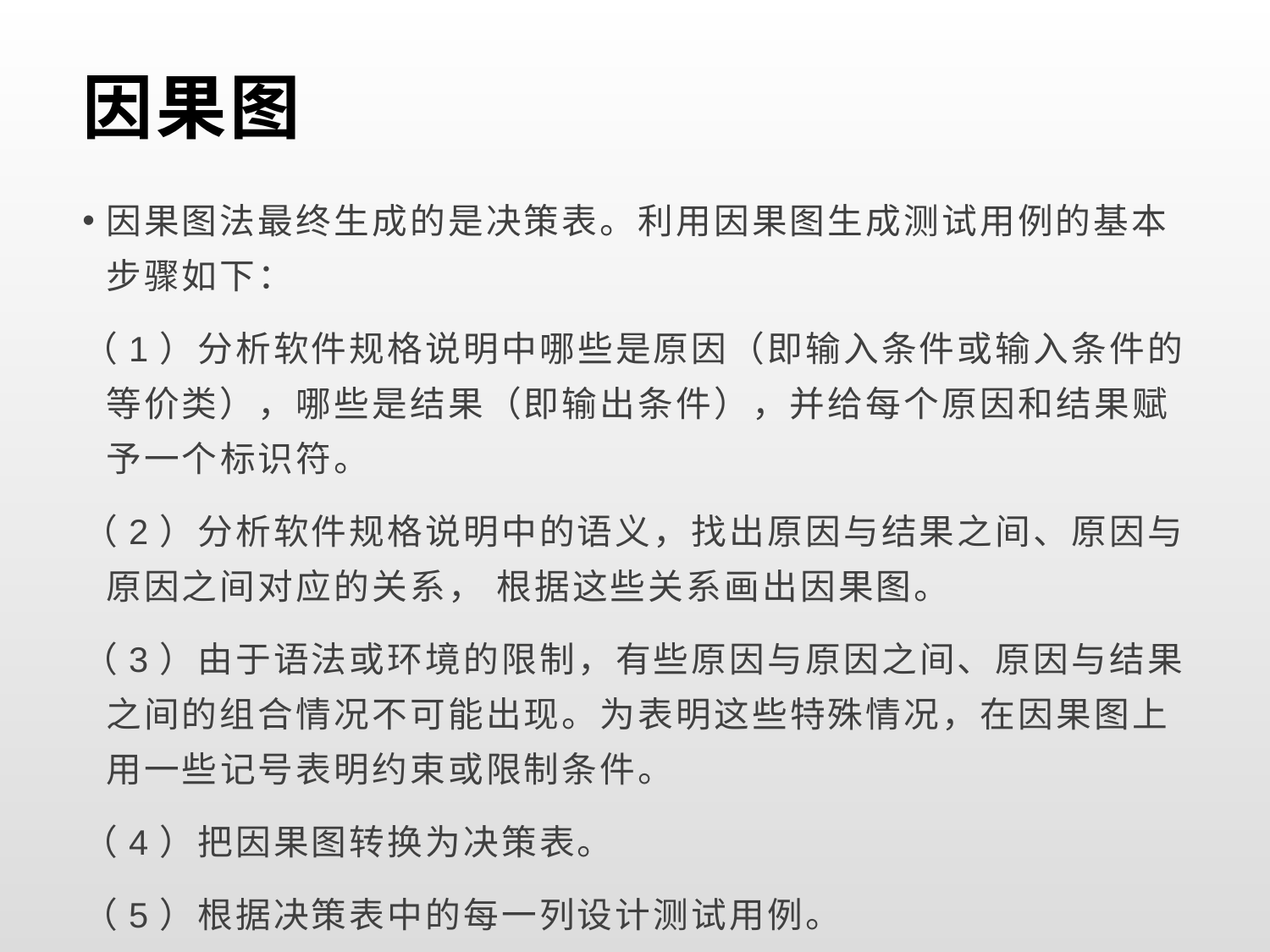

# 因果图
因果图法最终生成的是决策表。利用因果图生成测试用例的基本步骤如下：
（1）分析软件规格说明中哪些是原因（即输入条件或输入条件的等价类），哪些是结果（即输出条件），并给每个原因和结果赋予一个标识符。
（2）分析软件规格说明中的语义，找出原因与结果之间、原因与原因之间对应的关系， 根据这些关系画出因果图。
（3）由于语法或环境的限制，有些原因与原因之间、原因与结果之间的组合情况不可能出现。为表明这些特殊情况，在因果图上用一些记号表明约束或限制条件。
（4）把因果图转换为决策表。
（5）根据决策表中的每一列设计测试用例。